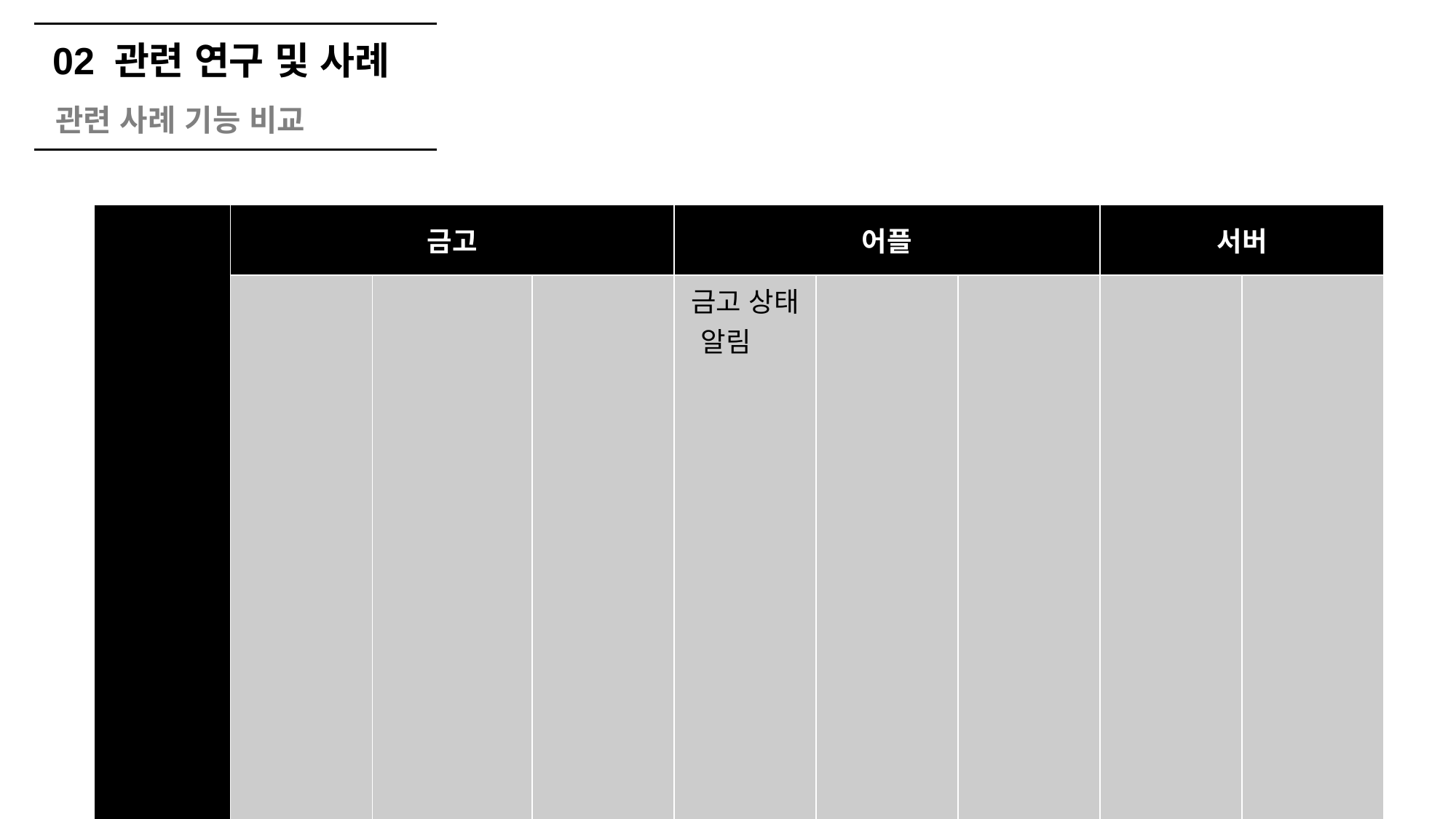

02 관련 연구 및 사례
관련 사례 기능 비교
|  | 금고 | O | O | 어플 | O | O | 서버 | O |
| --- | --- | --- | --- | --- | --- | --- | --- | --- |
| O | 잠금 장치 | 이상 감지 | 블랙박스 | 금고 상태 알림 | 이상 알림 | 다중 잠금 해제 | 모니터링 | 보안업체 호출 |
| 이지스 | 열쇠/ 비밀번호 | 충격 | X | X | X | X | X | X |
| WOUP | 비밀번호 | 충격 개폐 여부 | X | O | O | X | X | X |
| 아이큐브 | 비밀번호 | 충격 | X | O | X | X | X | O |
| 루셀 | 지문 | 충격 | X | O | O | X | X | O |
| 구현 금고 | 지문 | 충격, 기울임 개폐 여부 | O | O | O | O | O | O |